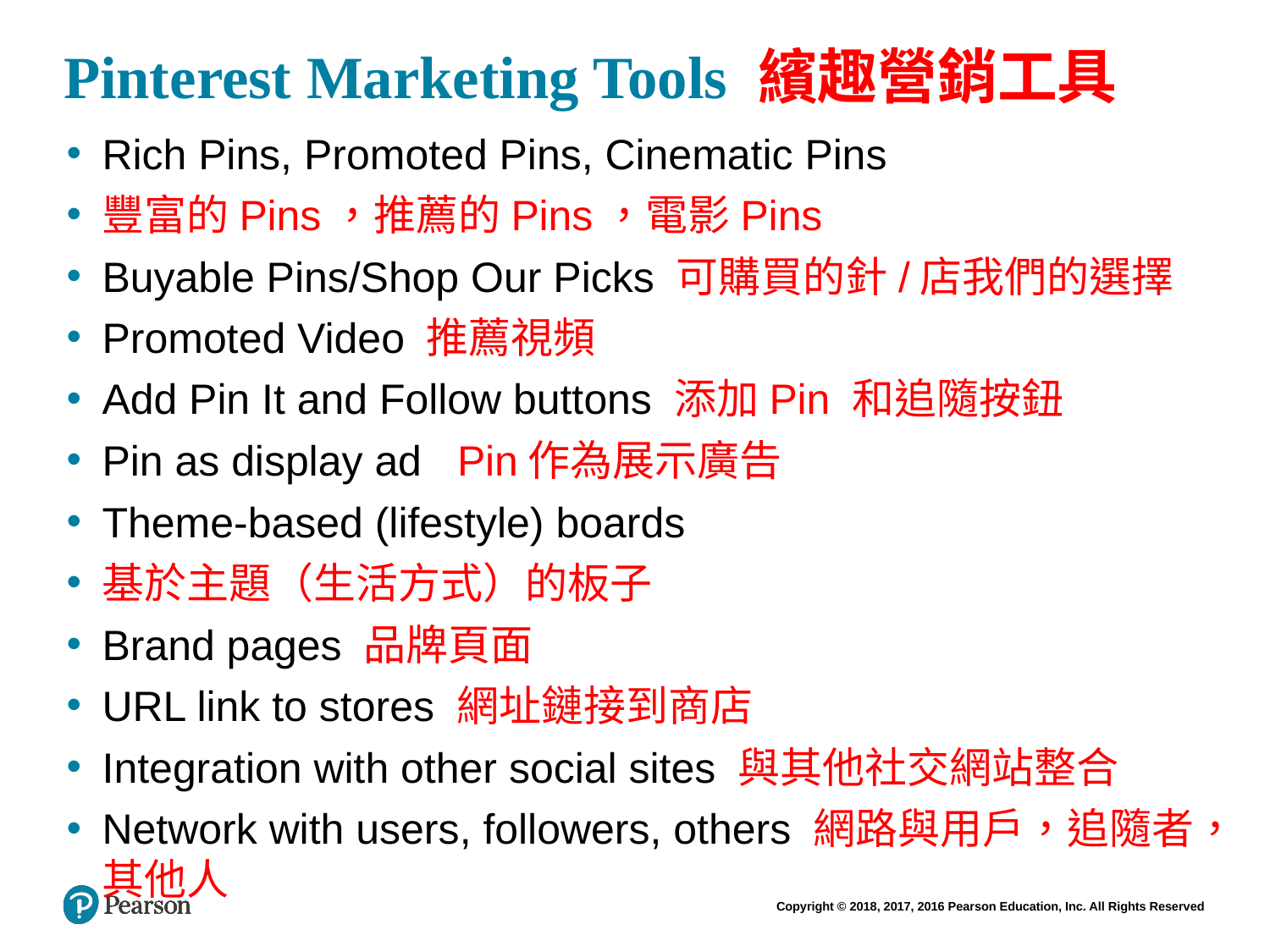

# Pinterest Marketing Tools 繽趣營銷工具
Rich Pins, Promoted Pins, Cinematic Pins
豐富的Pins，推薦的Pins，電影Pins
Buyable Pins/Shop Our Picks 可購買的針/店我們的選擇
Promoted Video 推薦視頻
Add Pin It and Follow buttons 添加Pin 和追隨按鈕
Pin as display ad   Pin作為展示廣告
Theme-based (lifestyle) boards
基於主題（生活方式）的板子
Brand pages 品牌頁面
URL link to stores 網址鏈接到商店
Integration with other social sites 與其他社交網站整合
Network with users, followers, others 網路與用戶，追隨者，其他人